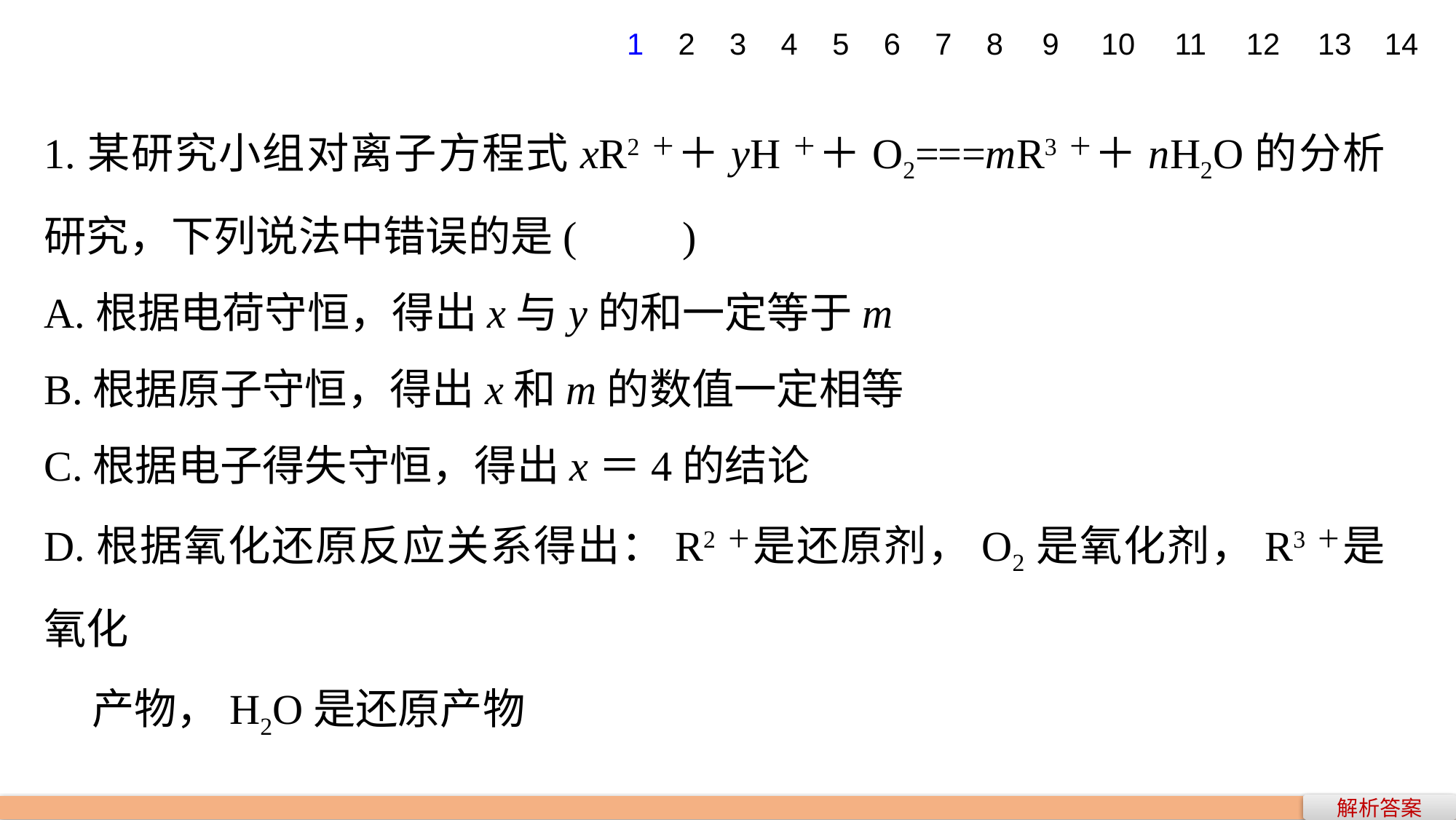

1
2
3
4
5
6
7
8
9
10
11
12
13
14
1.某研究小组对离子方程式xR2＋＋yH＋＋O2===mR3＋＋nH2O的分析研究，下列说法中错误的是(　　)
A.根据电荷守恒，得出x与y的和一定等于m
B.根据原子守恒，得出x和m的数值一定相等
C.根据电子得失守恒，得出x＝4的结论
D.根据氧化还原反应关系得出：R2＋是还原剂，O2是氧化剂，R3＋是氧化
    产物，H2O是还原产物
解析答案